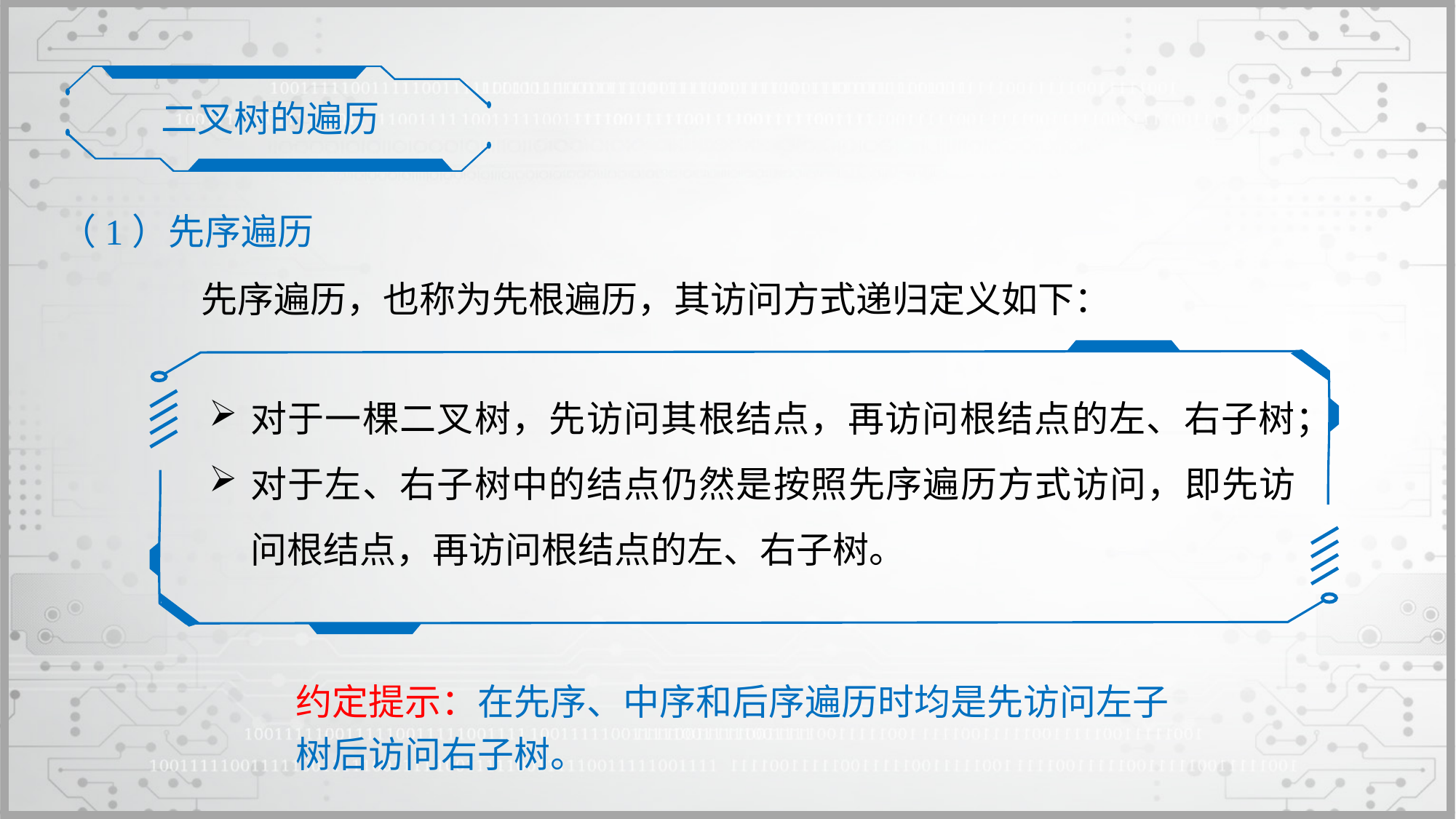

二叉树的遍历
（1）先序遍历
先序遍历，也称为先根遍历，其访问方式递归定义如下：

对于一棵二叉树，先访问其根结点，再访问根结点的左、右子树；
对于左、右子树中的结点仍然是按照先序遍历方式访问，即先访问根结点，再访问根结点的左、右子树。
约定提示：在先序、中序和后序遍历时均是先访问左子树后访问右子树。